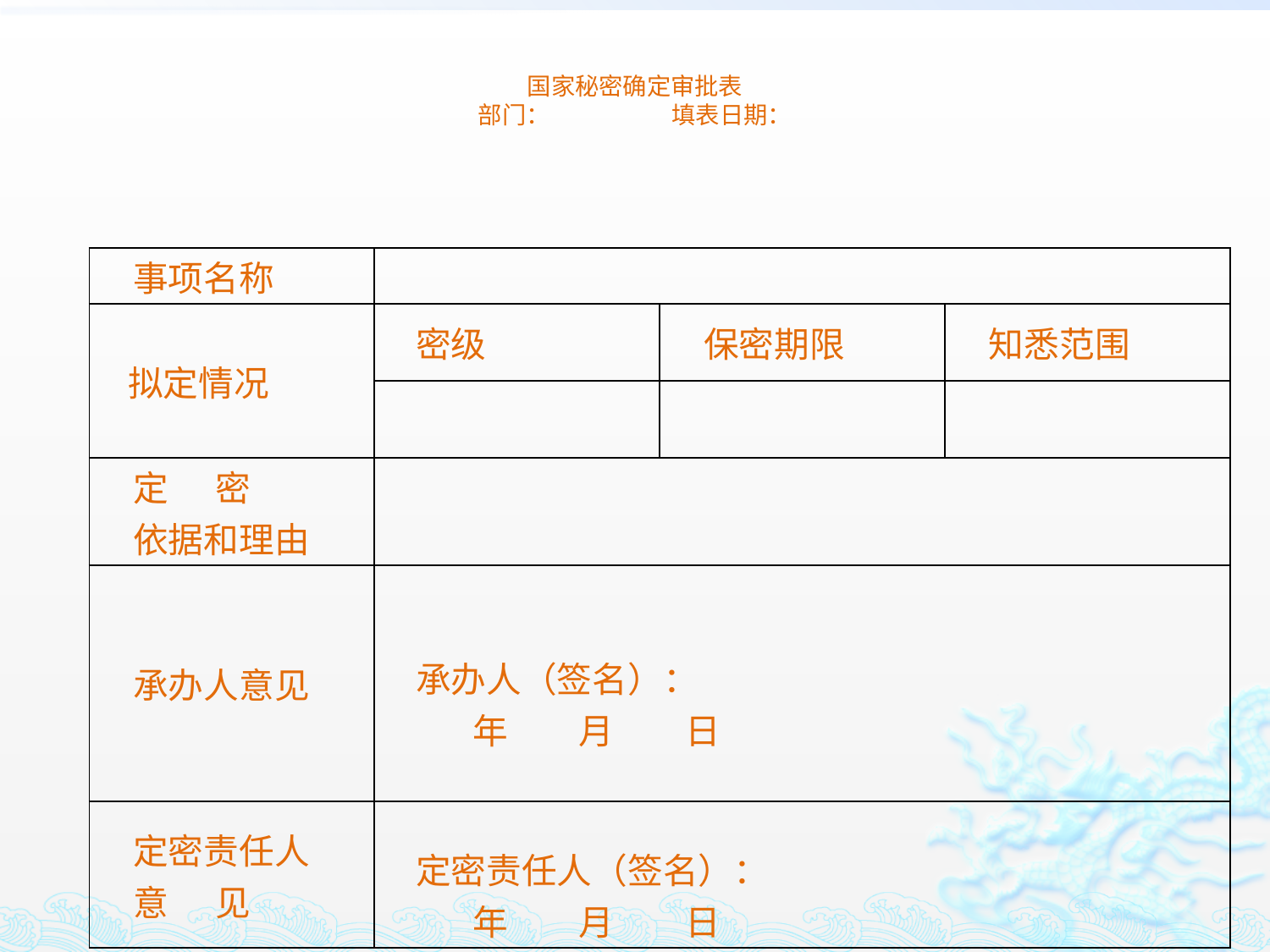

# 国家秘密确定审批表 部门：                       填表日期：
| 事项名称 |  |  |  |
| --- | --- | --- | --- |
| 拟定情况 | 密级 | 保密期限 | 知悉范围 |
|  |  |  |  |
| 定 密 依据和理由 |  |  |  |
| 承办人意见 | 承办人（签名）： 年  月  日 |  |  |
| 定密责任人 意 见 | 定密责任人（签名）： 年  月  日 |  |  |